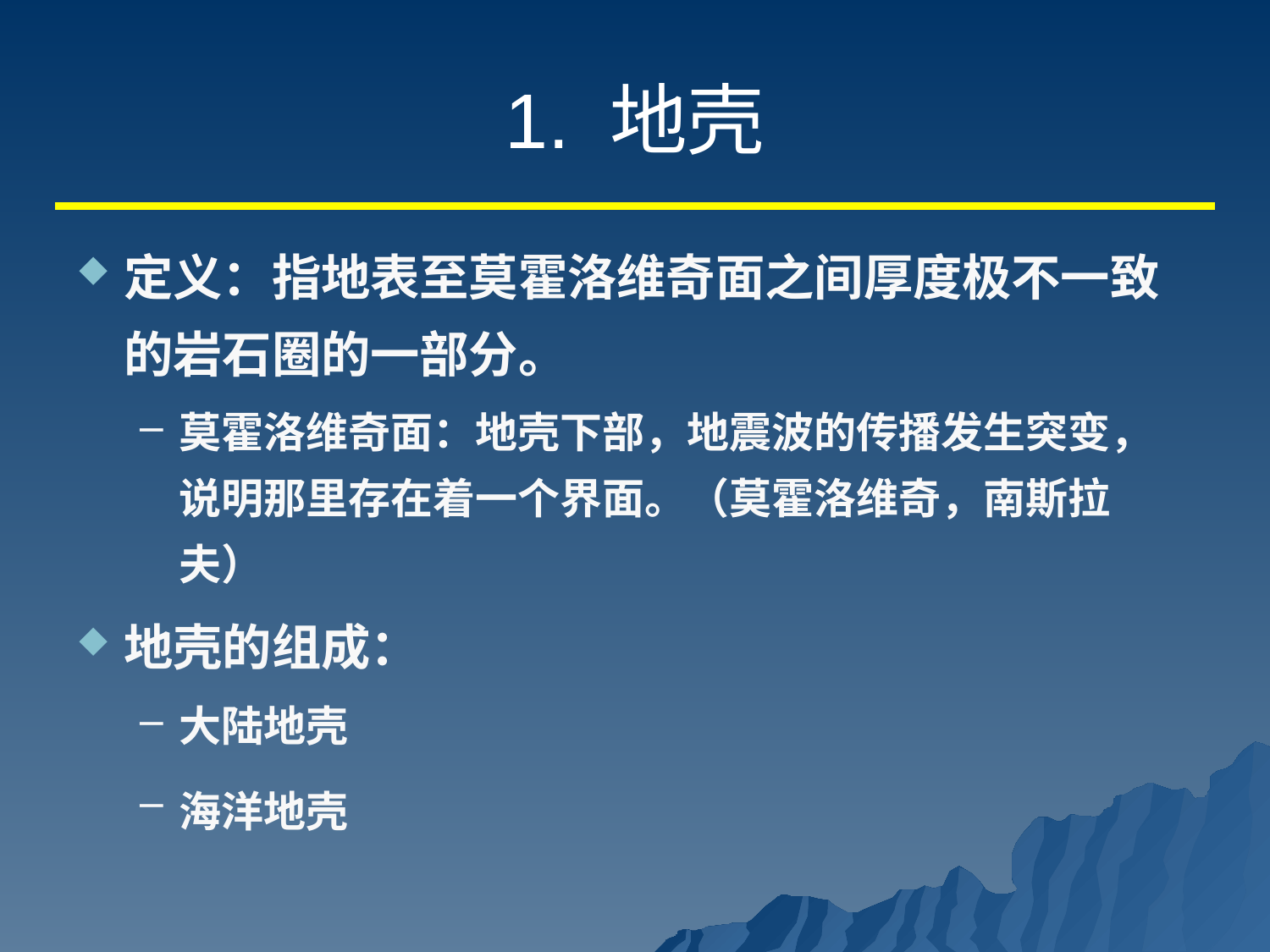

# 1. 地壳
定义：指地表至莫霍洛维奇面之间厚度极不一致的岩石圈的一部分。
莫霍洛维奇面：地壳下部，地震波的传播发生突变，说明那里存在着一个界面。（莫霍洛维奇，南斯拉夫）
地壳的组成：
大陆地壳
海洋地壳